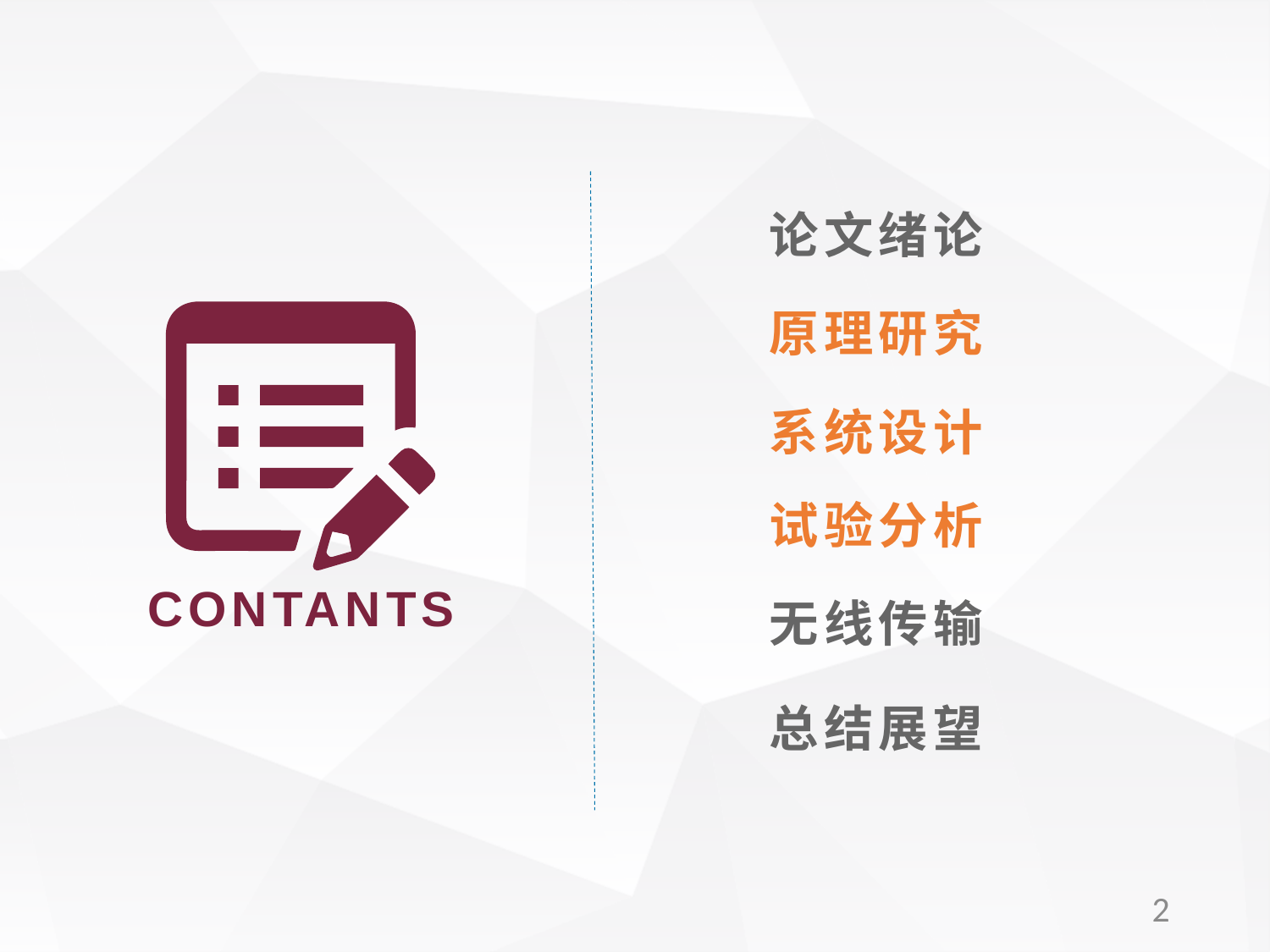

论文绪论
原理研究

系统设计
试验分析
CONTANTS
无线传输
总结展望
2